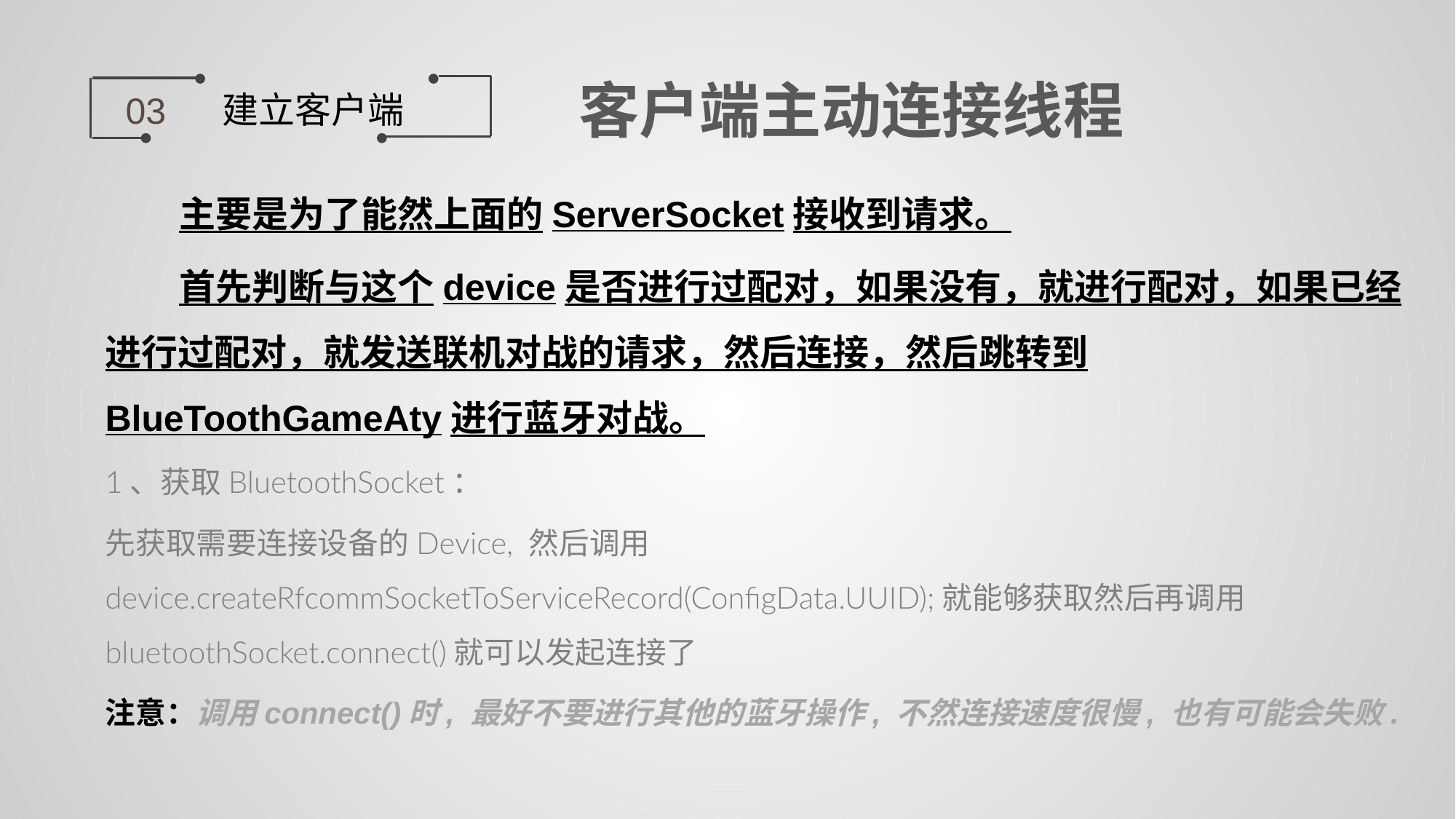

客户端主动连接线程

     建立客户端
03

        主要是为了能然上面的ServerSocket接收到请求。
        首先判断与这个device是否进行过配对，如果没有，就进行配对，如果已经进行过配对，就发送联机对战的请求，然后连接，然后跳转到BlueToothGameAty进行蓝牙对战。
1、获取BluetoothSocket：
先获取需要连接设备的Device, 然后调用 device.createRfcommSocketToServiceRecord(ConfigData.UUID);就能够获取然后再调用bluetoothSocket.connect()就可以发起连接了
注意：调用connect()时, 最好不要进行其他的蓝牙操作, 不然连接速度很慢, 也有可能会失败.